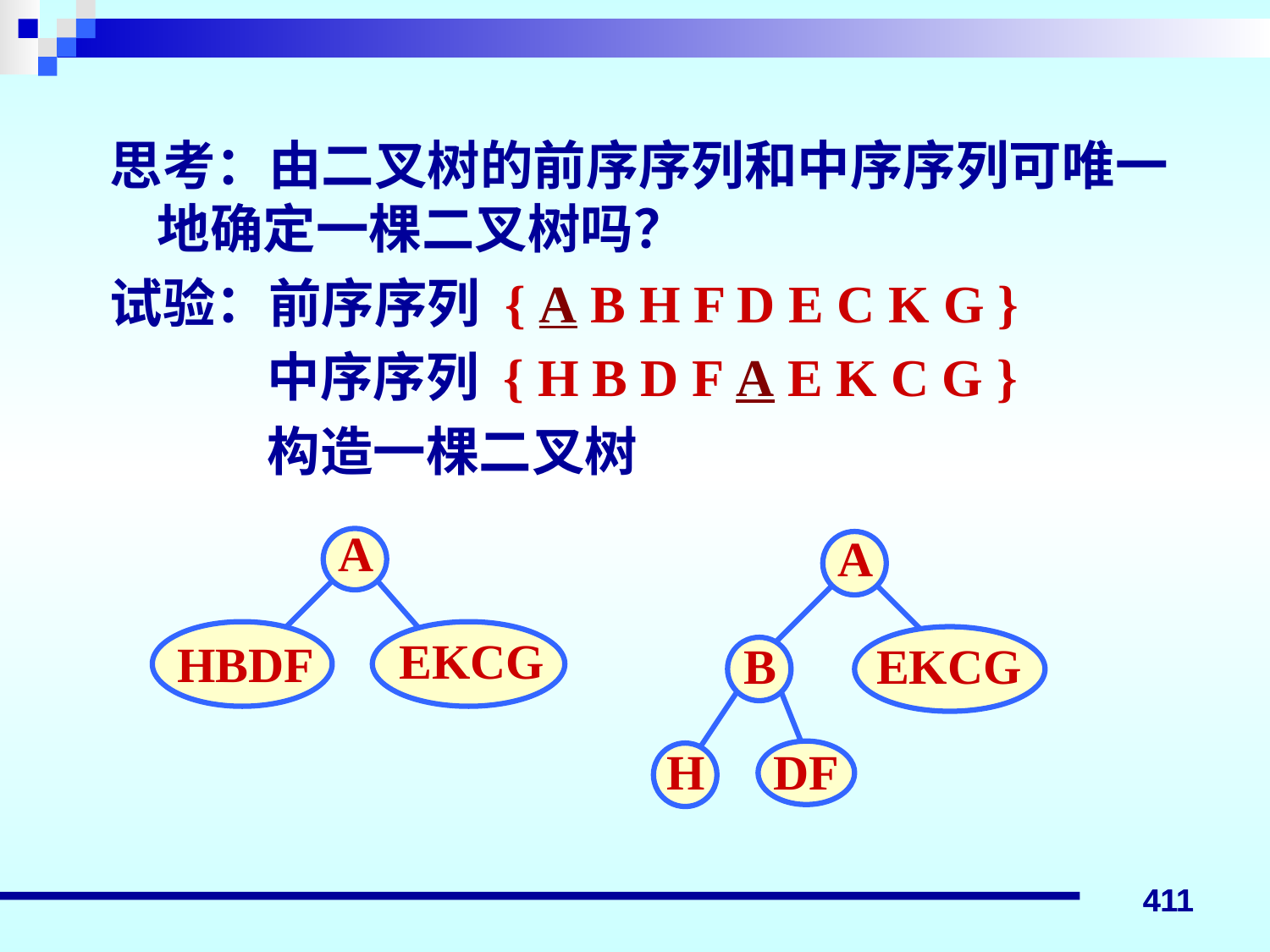

思考：由二叉树的前序序列和中序序列可唯一地确定一棵二叉树吗？
试验：前序序列 { A B H F D E C K G }
            中序序列 { H B D F A E K C G }
            构造一棵二叉树

A

EKCG
HBDF
A

B
EKCG

H
DF

411
411